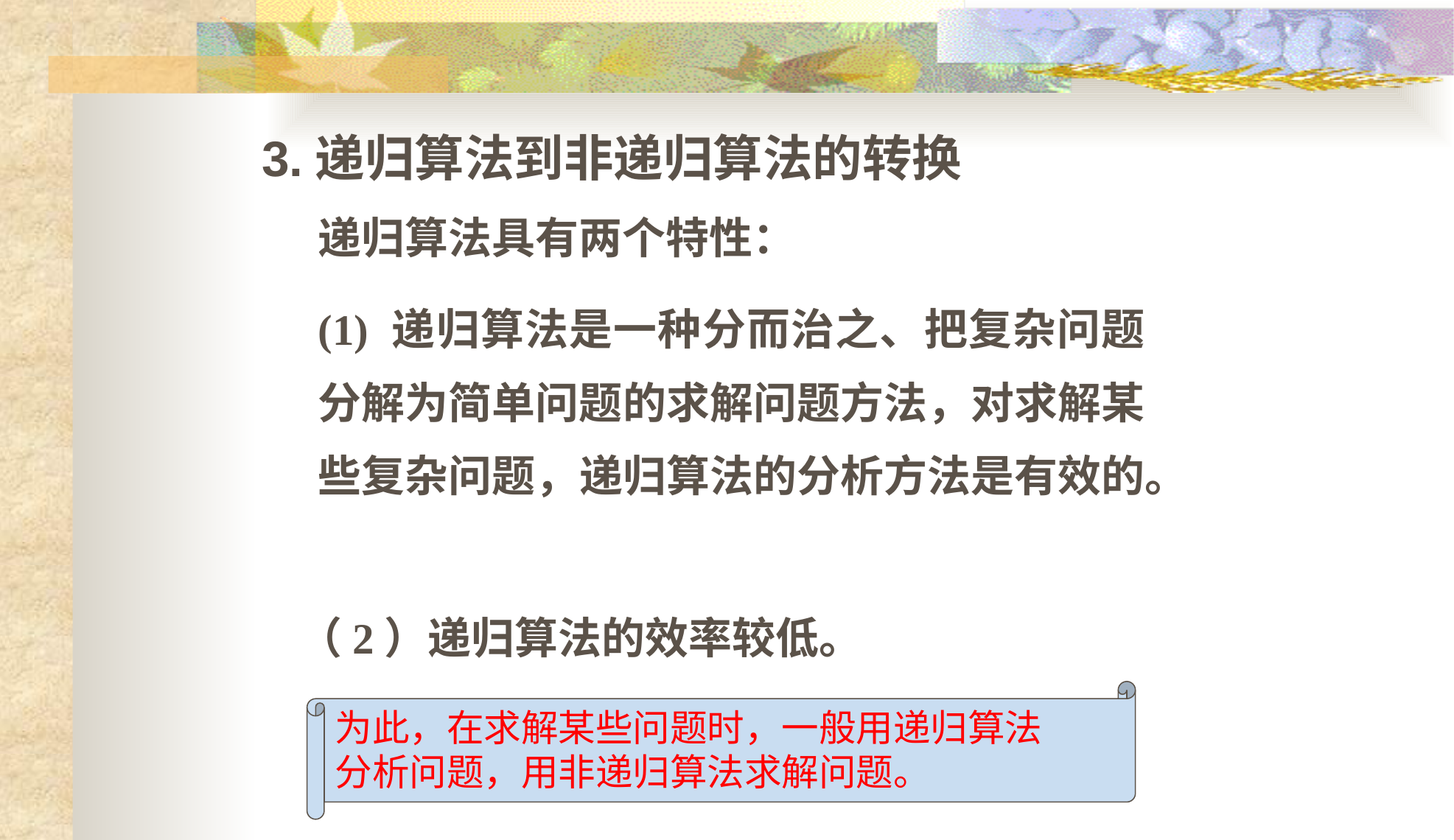

3.递归算法到非递归算法的转换
递归算法具有两个特性：
(1) 递归算法是一种分而治之、把复杂问题分解为简单问题的求解问题方法，对求解某些复杂问题，递归算法的分析方法是有效的。
（2）递归算法的效率较低。
为此，在求解某些问题时，一般用递归算法
分析问题，用非递归算法求解问题。